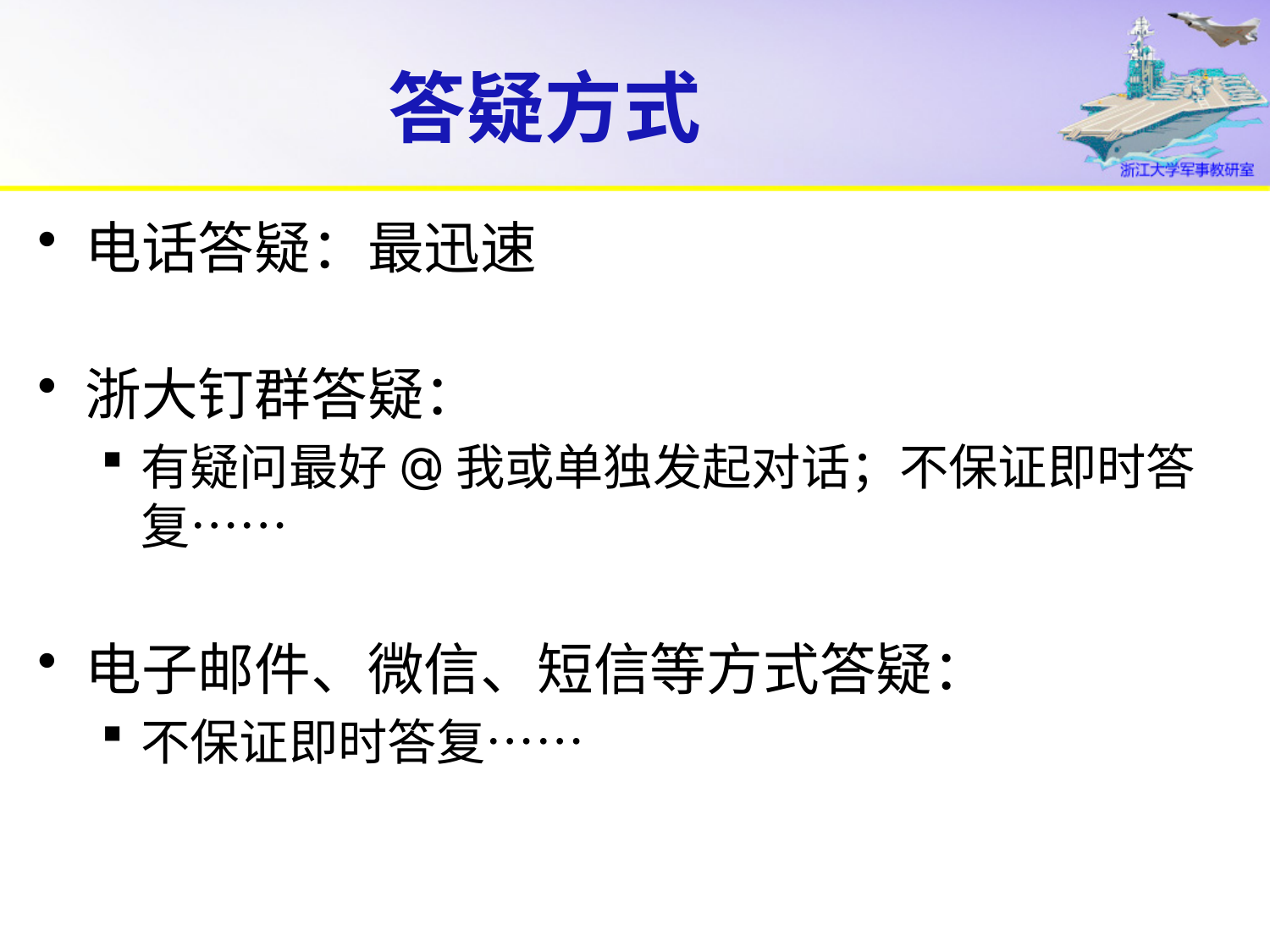

# 答疑方式
电话答疑：最迅速

浙大钉群答疑：
有疑问最好@我或单独发起对话；不保证即时答复……

电子邮件、微信、短信等方式答疑：
不保证即时答复……